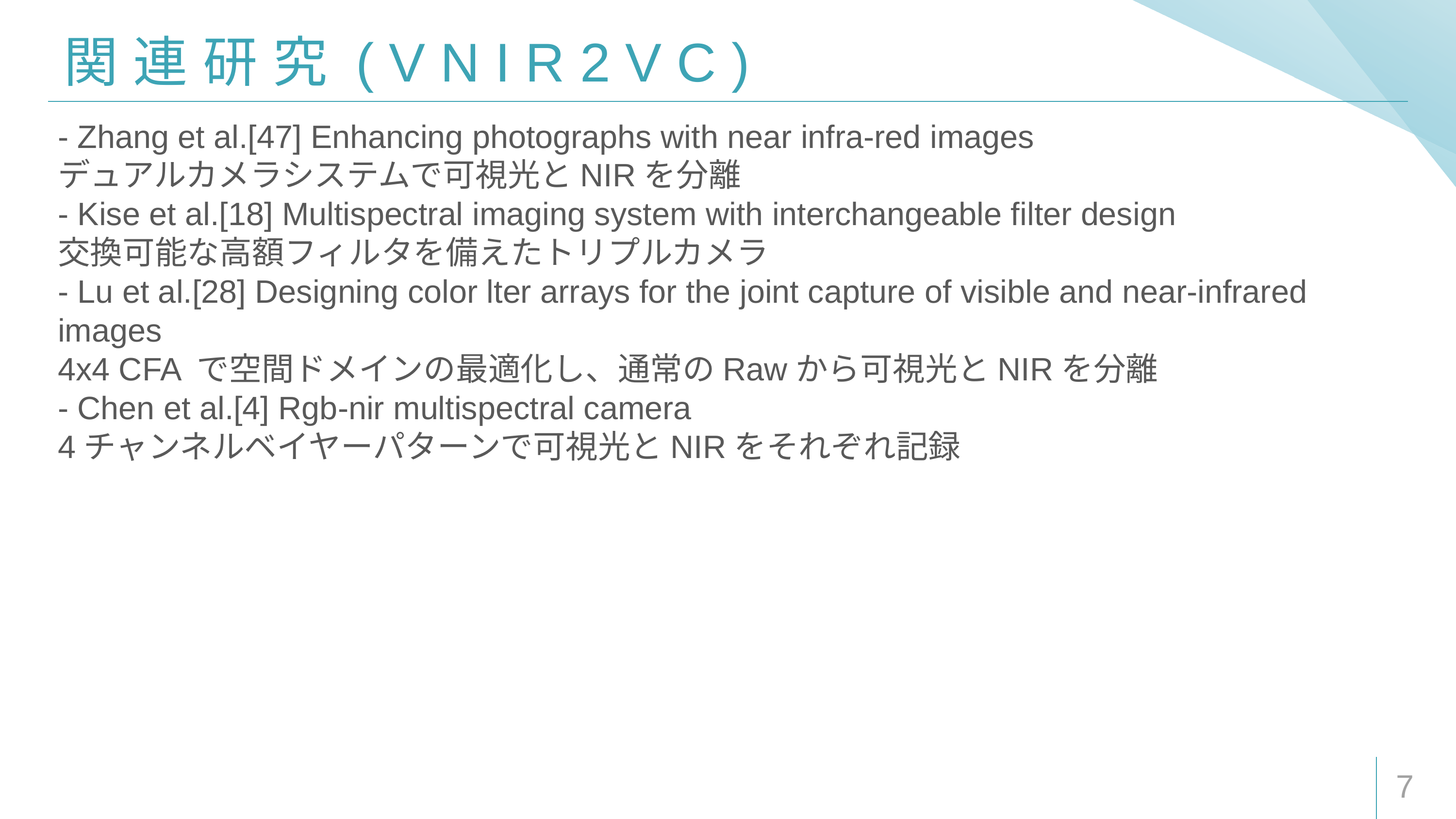

# 関連研究(VNIR2VC)
- Zhang et al.[47] Enhancing photographs with near infra-red images
デュアルカメラシステムで可視光とNIRを分離
- Kise et al.[18] Multispectral imaging system with interchangeable filter design
交換可能な高額フィルタを備えたトリプルカメラ
- Lu et al.[28] Designing color lter arrays for the joint capture of visible and near-infrared images
4x4 CFA で空間ドメインの最適化し、通常のRawから可視光とNIRを分離
- Chen et al.[4] Rgb-nir multispectral camera
4チャンネルベイヤーパターンで可視光とNIRをそれぞれ記録
7